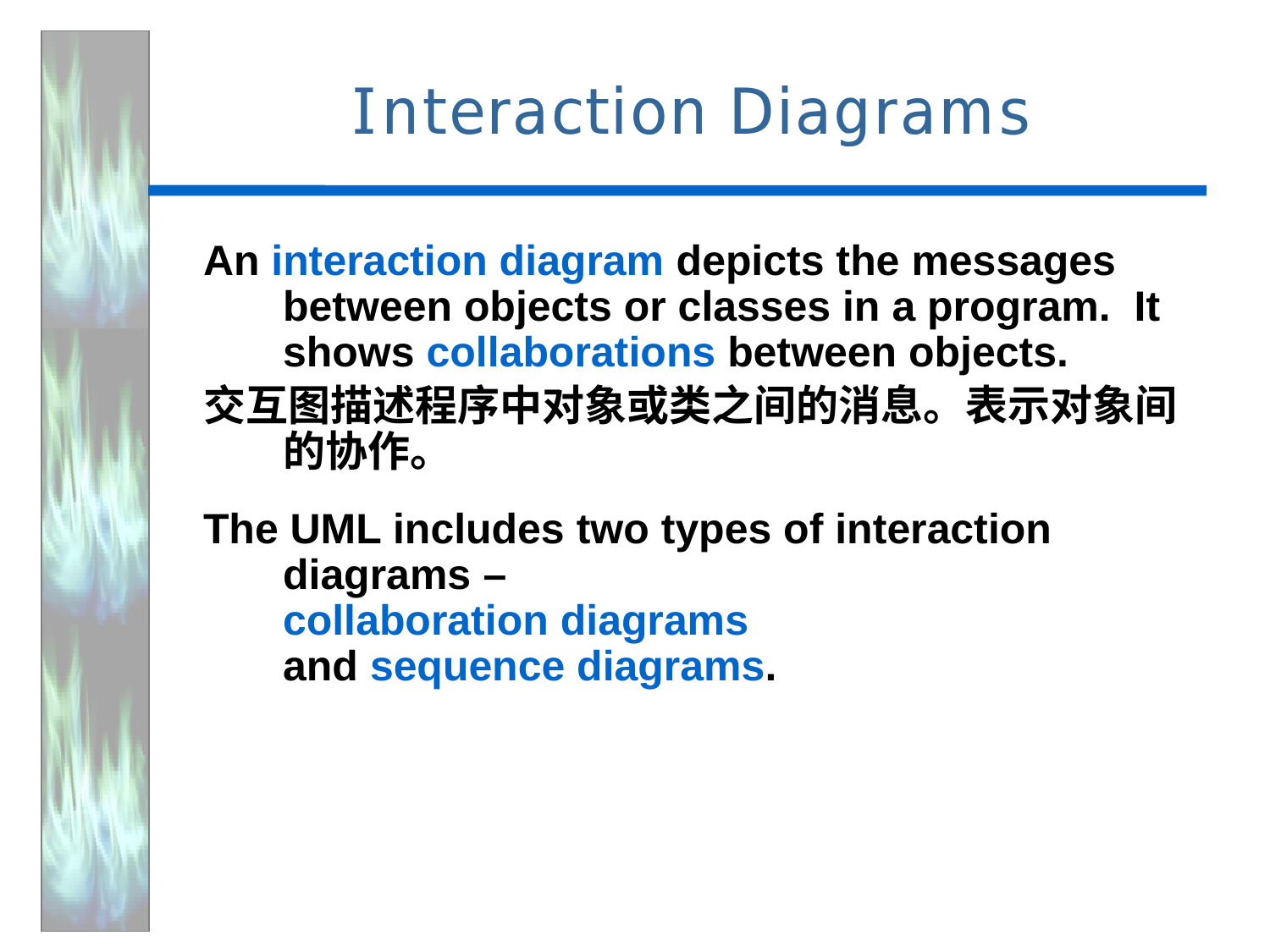

# Interaction Diagrams
An interaction diagram depicts the messages between objects or classes in a program.  It shows collaborations between objects.
交互图描述程序中对象或类之间的消息。表示对象间的协作。

The UML includes two types of interaction diagrams –
collaboration diagrams
and sequence diagrams.